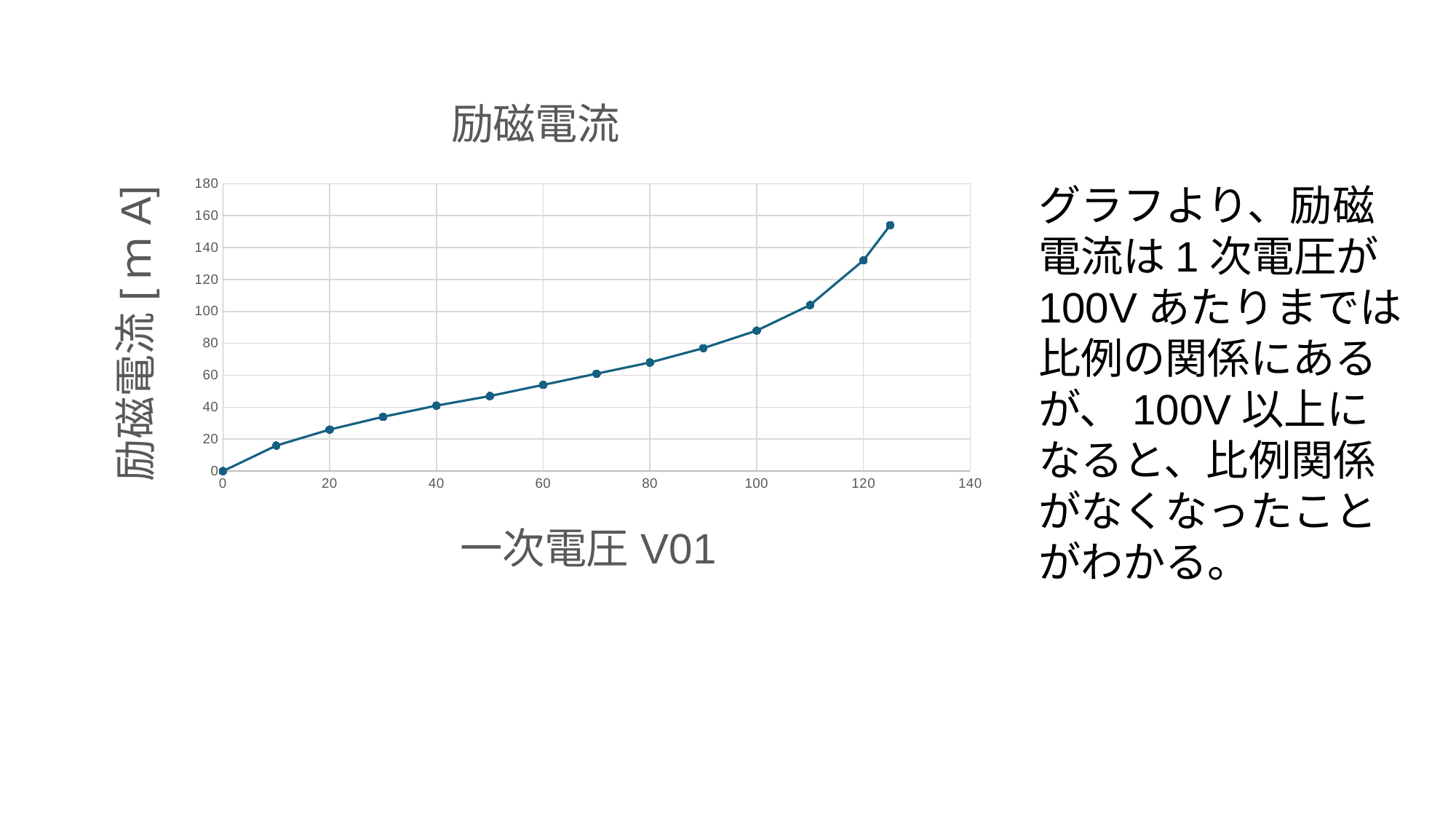

### Chart: 励磁電流

| Category | 一次電流（mA） |
|---|---|
グラフより、励磁電流は1次電圧が100Vあたりまでは比例の関係にあるが、100V以上になると、比例関係がなくなったことがわかる。